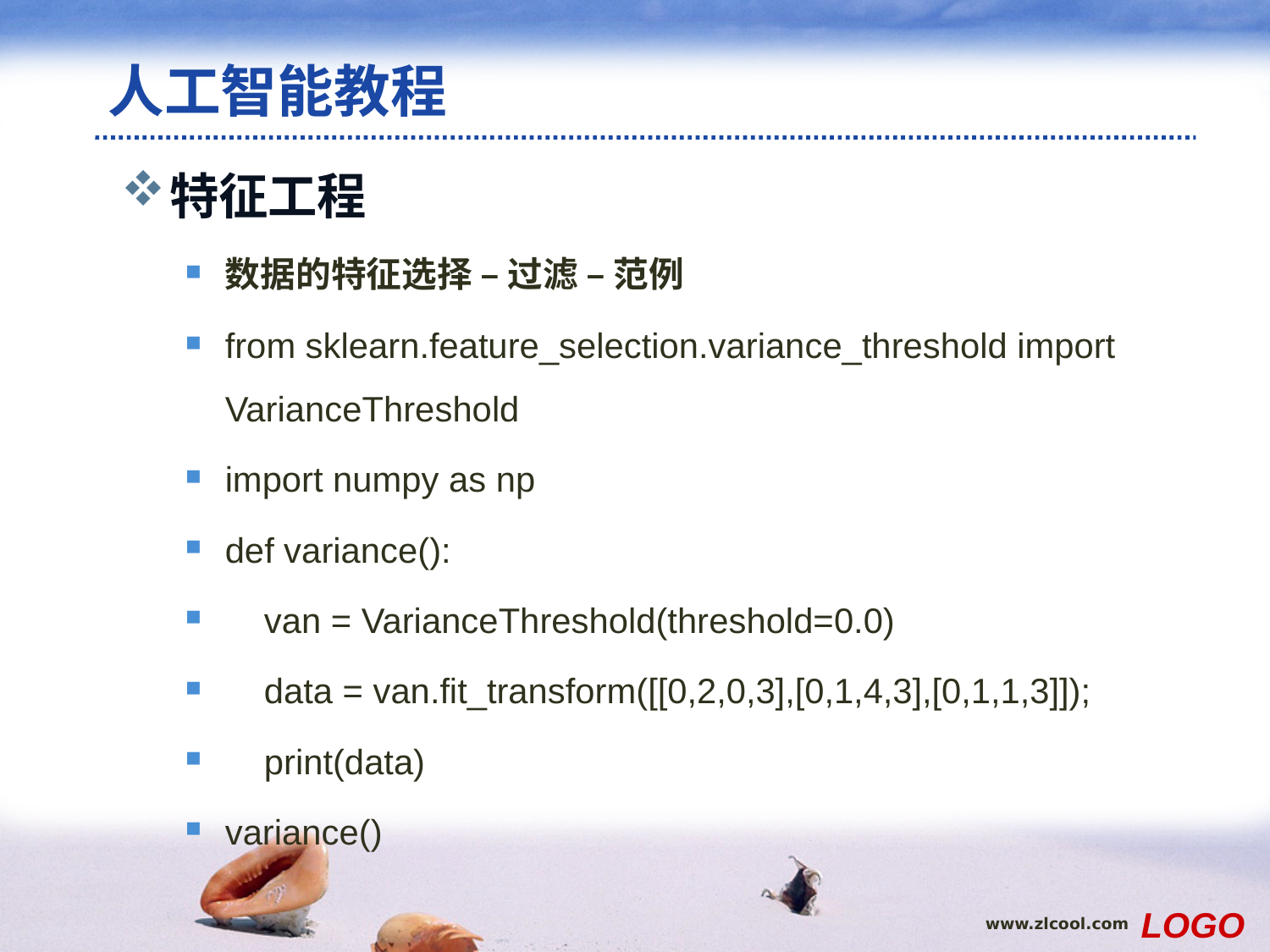

# 人工智能教程
特征工程
数据的特征选择 – 过滤 – 范例
from sklearn.feature_selection.variance_threshold import VarianceThreshold
import numpy as np
def variance():
    van = VarianceThreshold(threshold=0.0)
    data = van.fit_transform([[0,2,0,3],[0,1,4,3],[0,1,1,3]]);
    print(data)
variance()

LOGO
www.zlcool.com